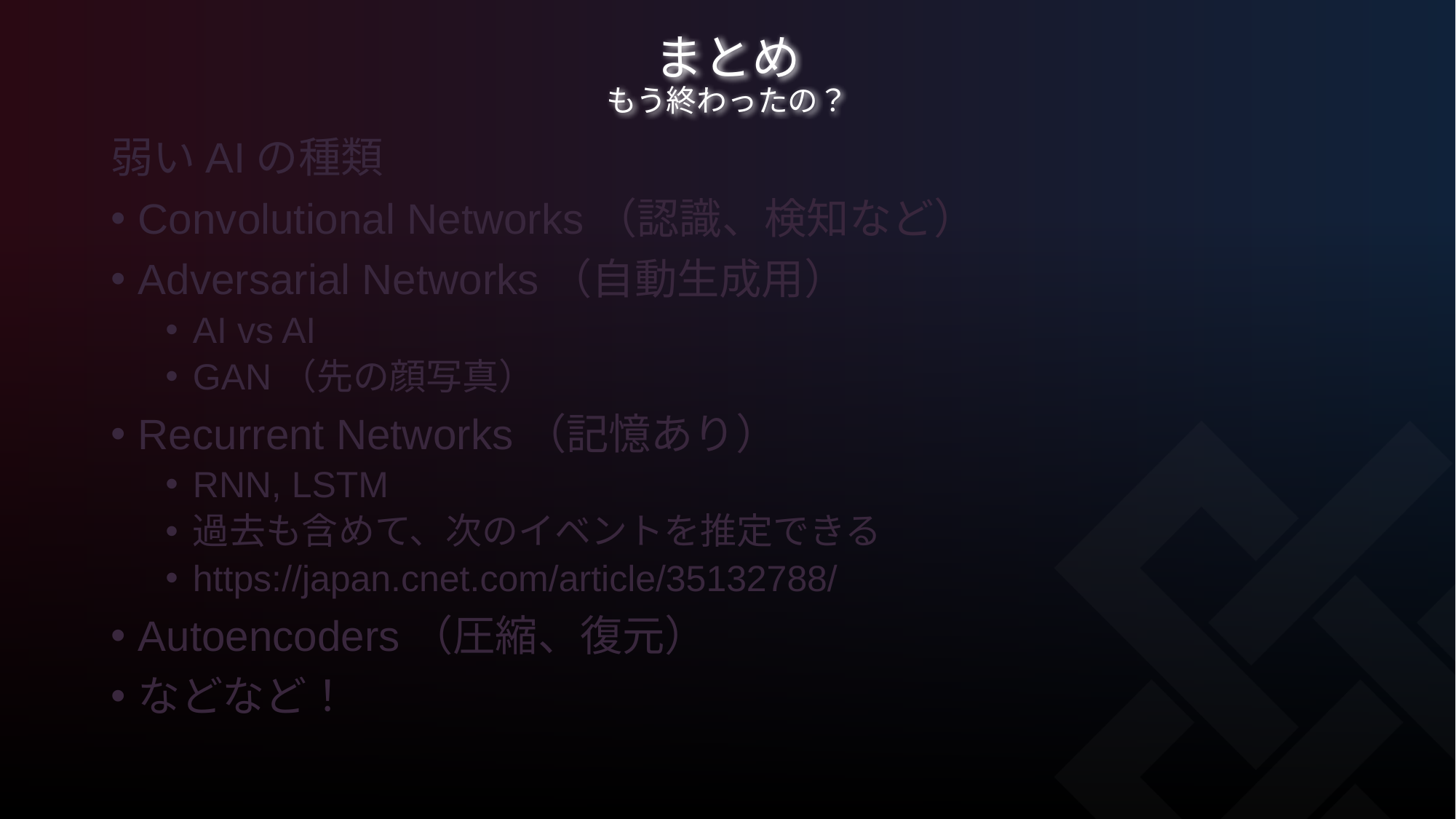

# まとめ もう終わったの？
弱いAIの種類
Convolutional Networks（認識、検知など）
Adversarial Networks（自動生成用）
AI vs AI
GAN（先の顔写真）
Recurrent Networks（記憶あり）
RNN, LSTM
過去も含めて、次のイベントを推定できる
https://japan.cnet.com/article/35132788/
Autoencoders（圧縮、復元）
などなど！